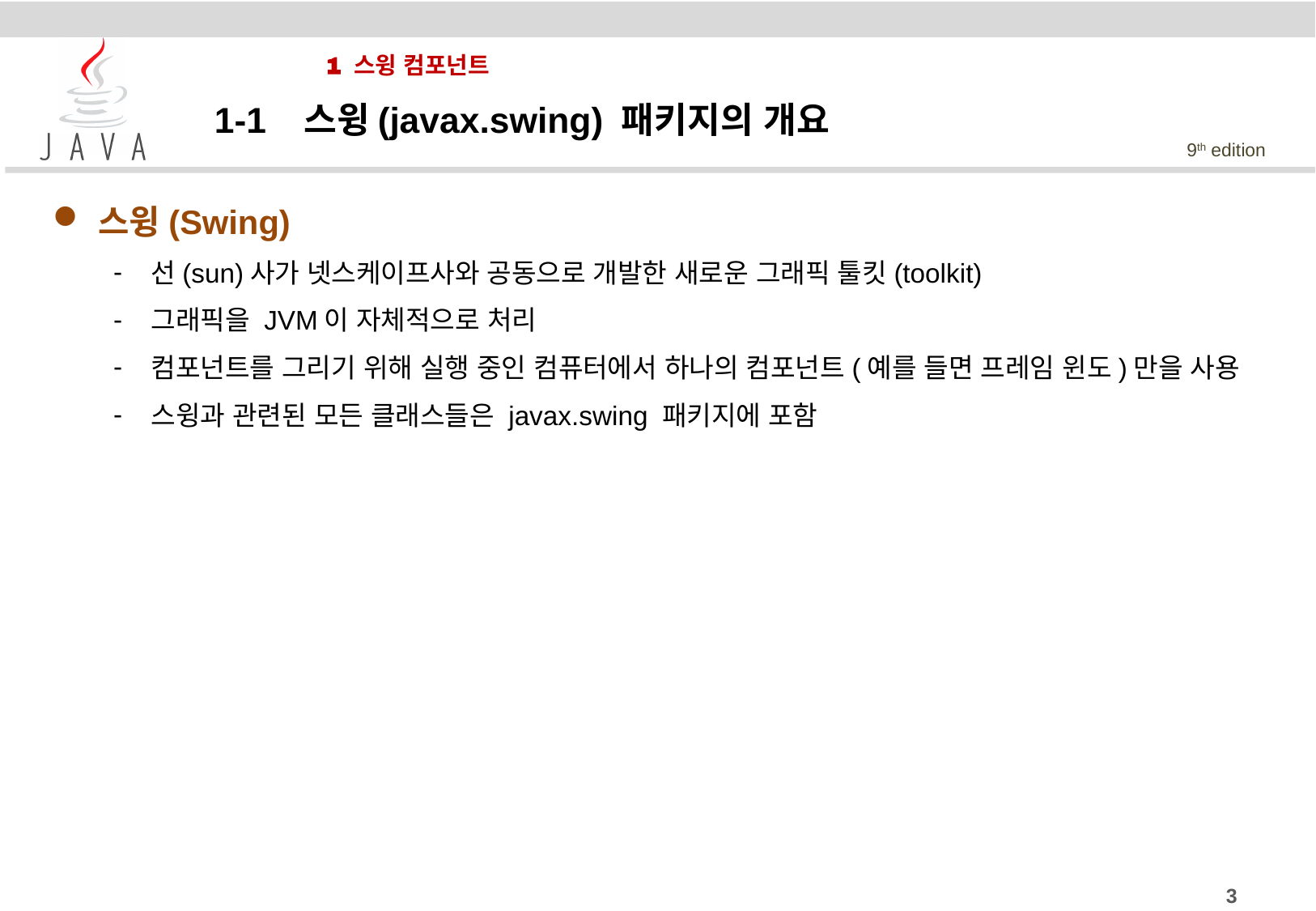

# 1 스윙 컴포넌트
1-1   스윙(javax.swing) 패키지의 개요
스윙(Swing)
선(sun)사가 넷스케이프사와 공동으로 개발한 새로운 그래픽 툴킷(toolkit)
그래픽을 JVM이 자체적으로 처리
컴포넌트를 그리기 위해 실행 중인 컴퓨터에서 하나의 컴포넌트(예를 들면 프레임 윈도)만을 사용
스윙과 관련된 모든 클래스들은 javax.swing 패키지에 포함

3